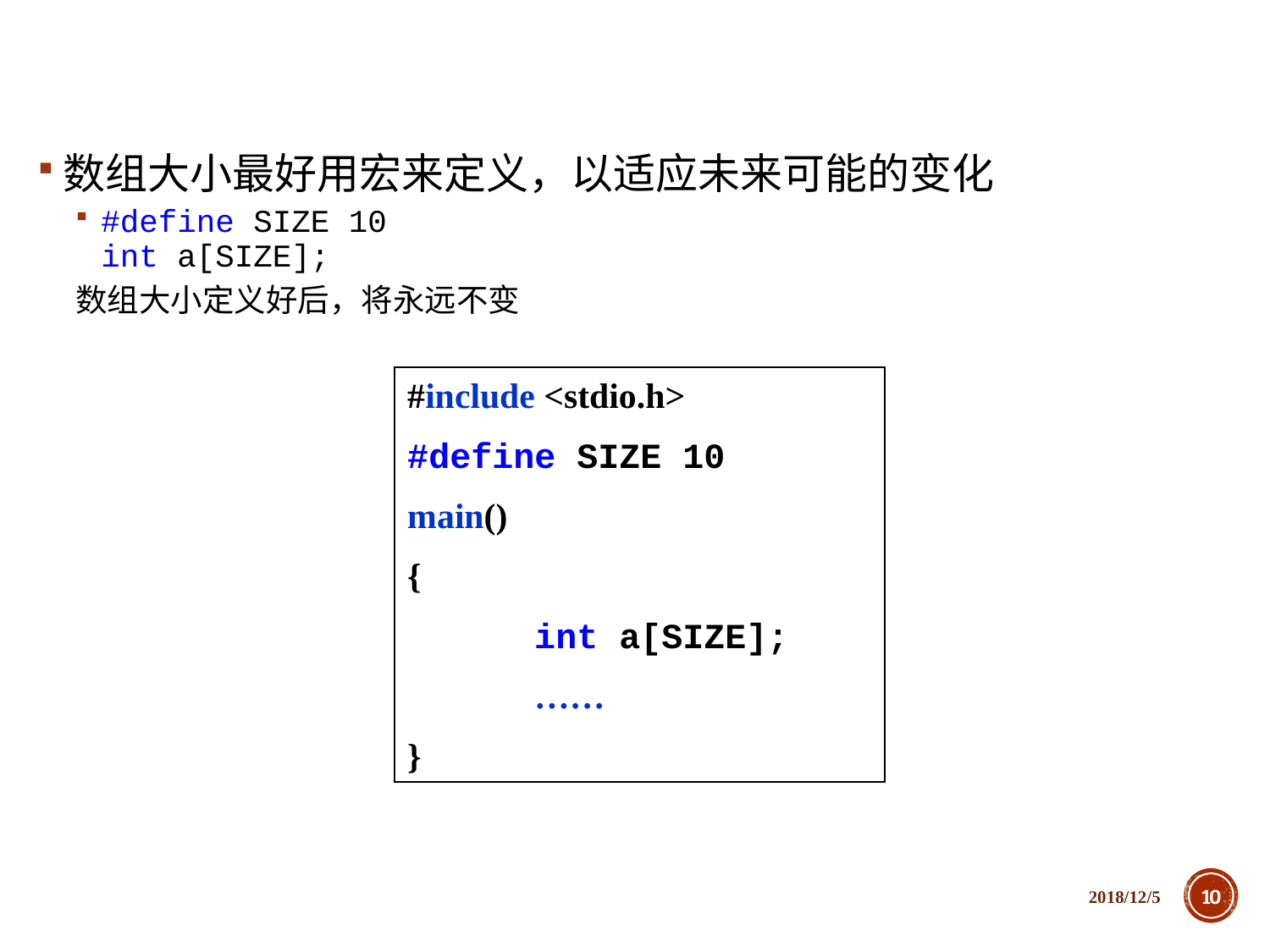

数组大小最好用宏来定义，以适应未来可能的变化
#define SIZE 10
int a[SIZE];
数组大小定义好后，将永远不变
#include <stdio.h>
#define SIZE 10
main()
{
	int a[SIZE];
	……
}
2018/12/5
10